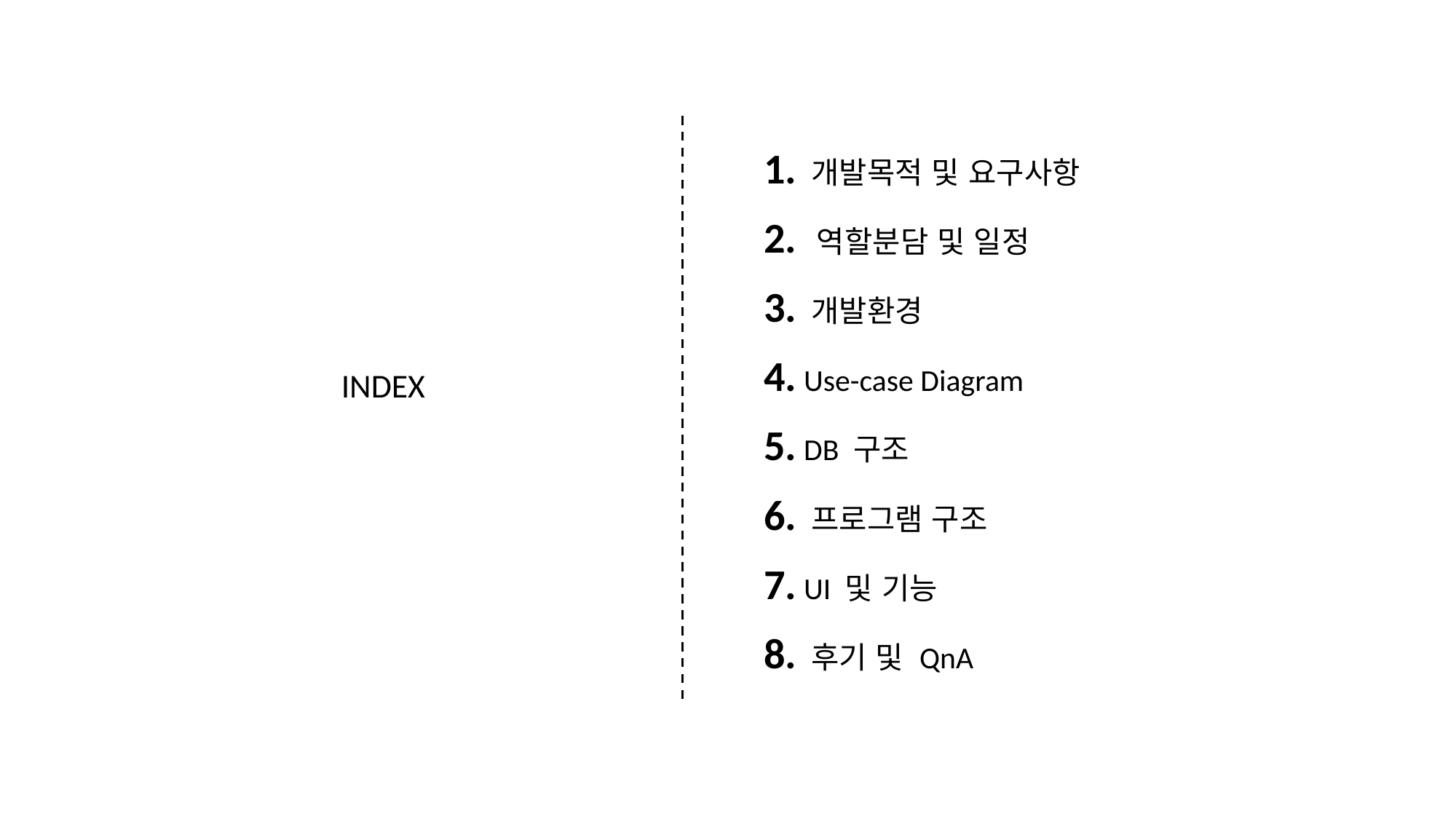

1. 개발목적 및 요구사항
2. 역할분담 및 일정
3. 개발환경
4. Use-case Diagram
INDEX
5. DB 구조
6. 프로그램 구조
7. UI 및 기능
8. 후기 및 QnA